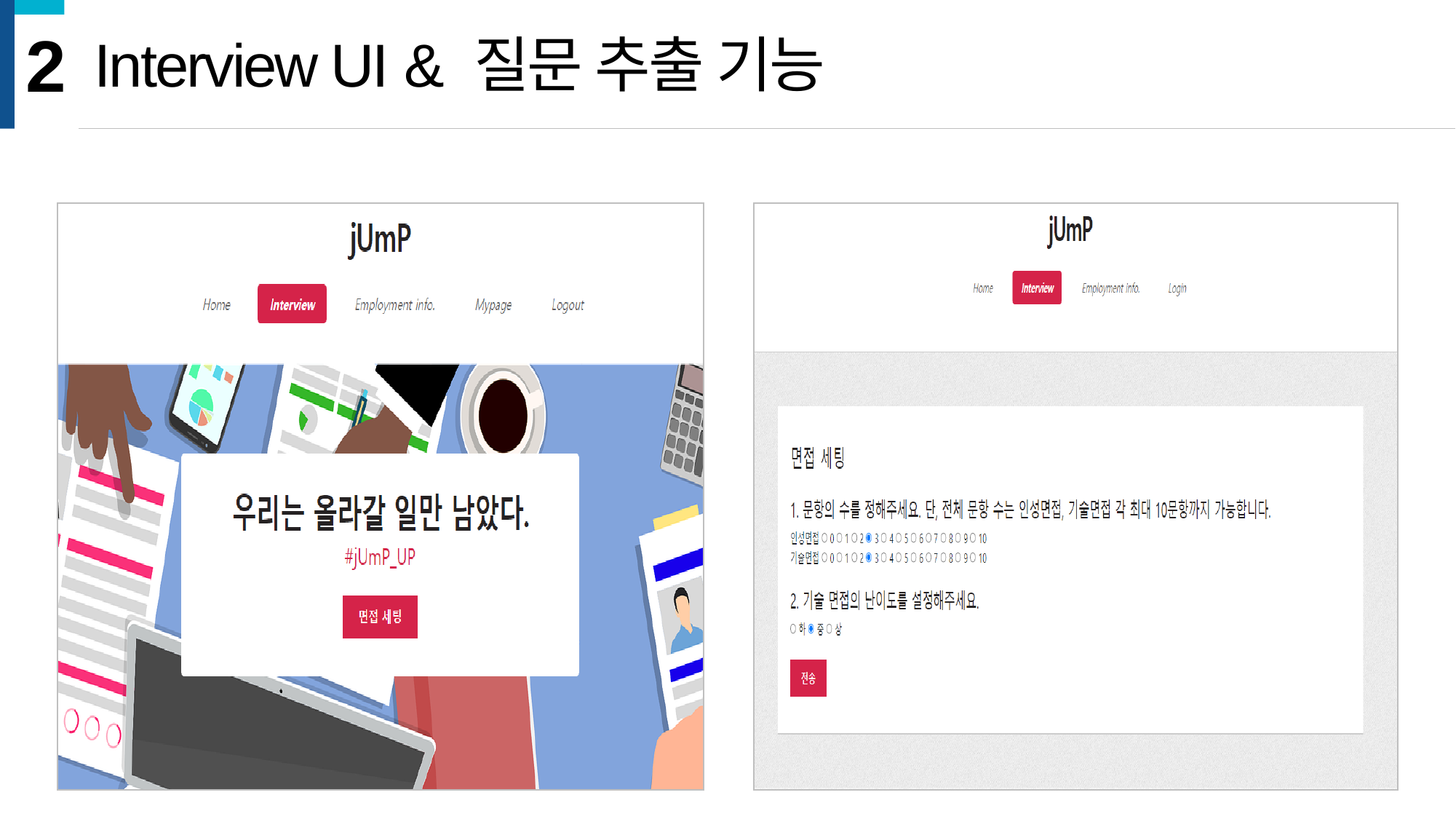

2
Interview UI & 질문 추출 기능